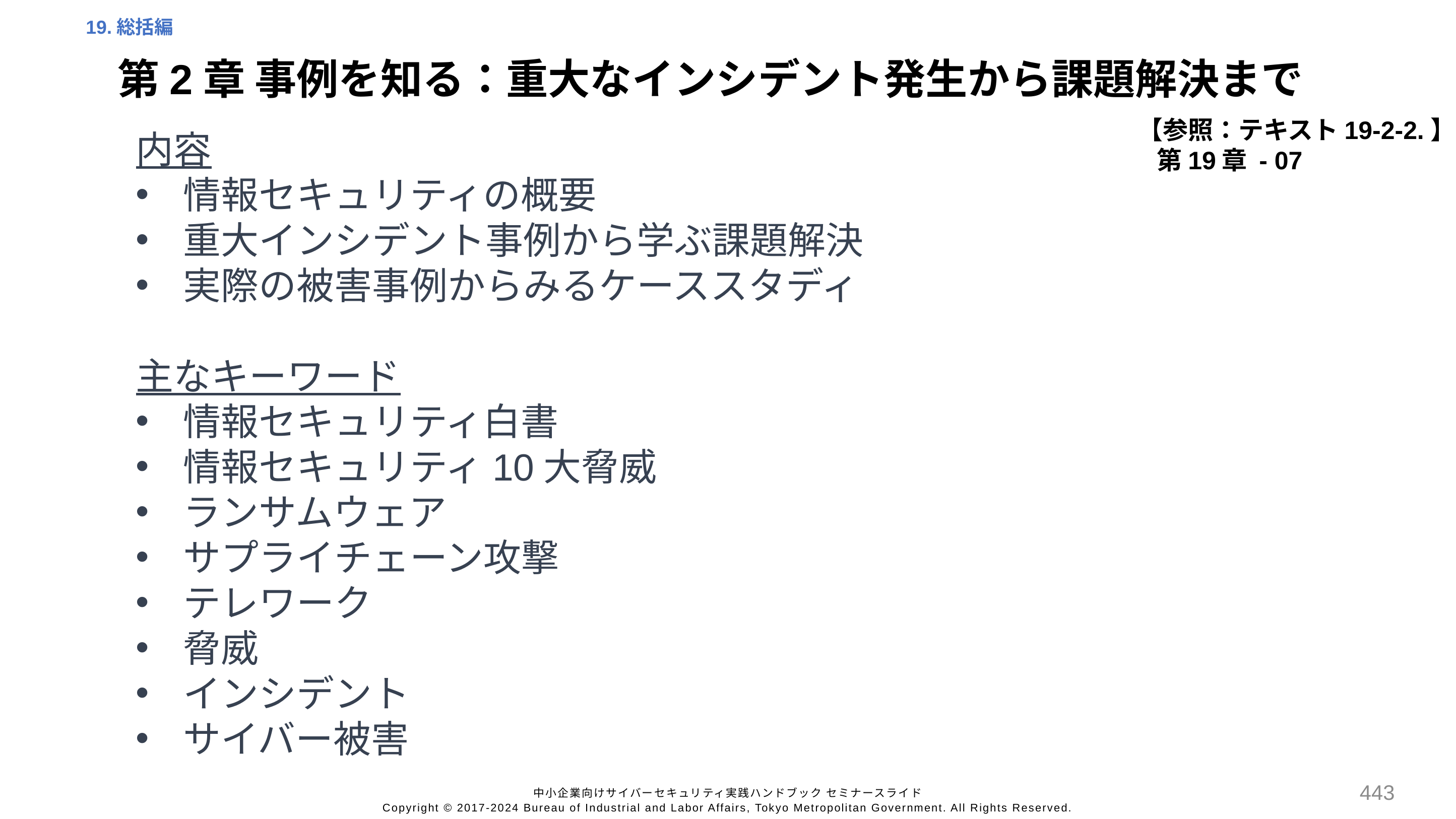

19.総括編
第2章 事例を知る：重大なインシデント発生から課題解決まで
【参照：テキスト19-2-2.】
第19章 - 07
内容
情報セキュリティの概要
重大インシデント事例から学ぶ課題解決
実際の被害事例からみるケーススタディ

主なキーワード
情報セキュリティ白書
情報セキュリティ10大脅威
ランサムウェア
サプライチェーン攻撃
テレワーク
脅威
インシデント
サイバー被害
443